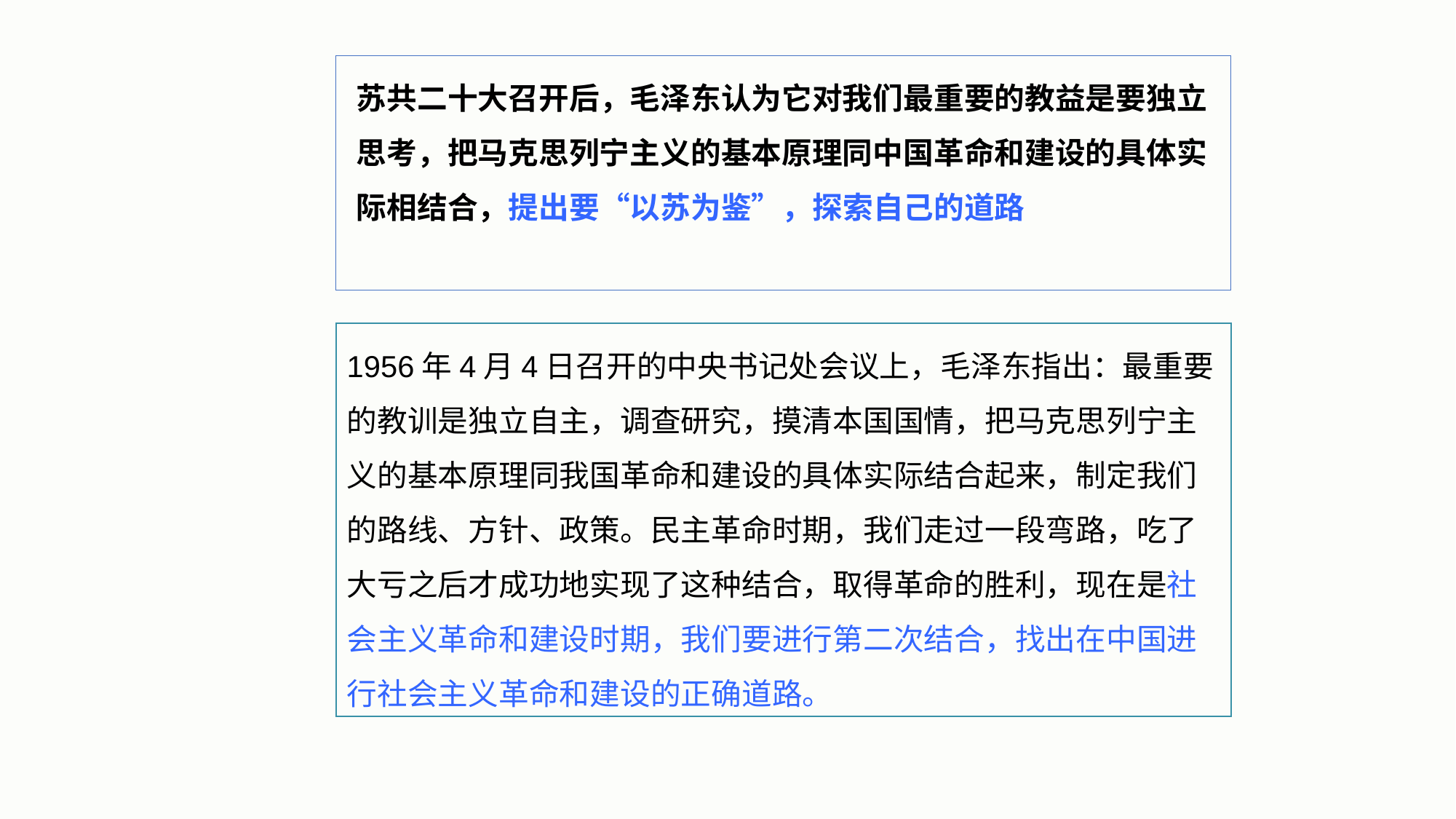

苏共二十大召开后，毛泽东认为它对我们最重要的教益是要独立思考，把马克思列宁主义的基本原理同中国革命和建设的具体实际相结合，提出要“以苏为鉴”，探索自己的道路

1956年4月4日召开的中央书记处会议上，毛泽东指出：最重要的教训是独立自主，调查研究，摸清本国国情，把马克思列宁主义的基本原理同我国革命和建设的具体实际结合起来，制定我们的路线、方针、政策。民主革命时期，我们走过一段弯路，吃了大亏之后才成功地实现了这种结合，取得革命的胜利，现在是社会主义革命和建设时期，我们要进行第二次结合，找出在中国进行社会主义革命和建设的正确道路。